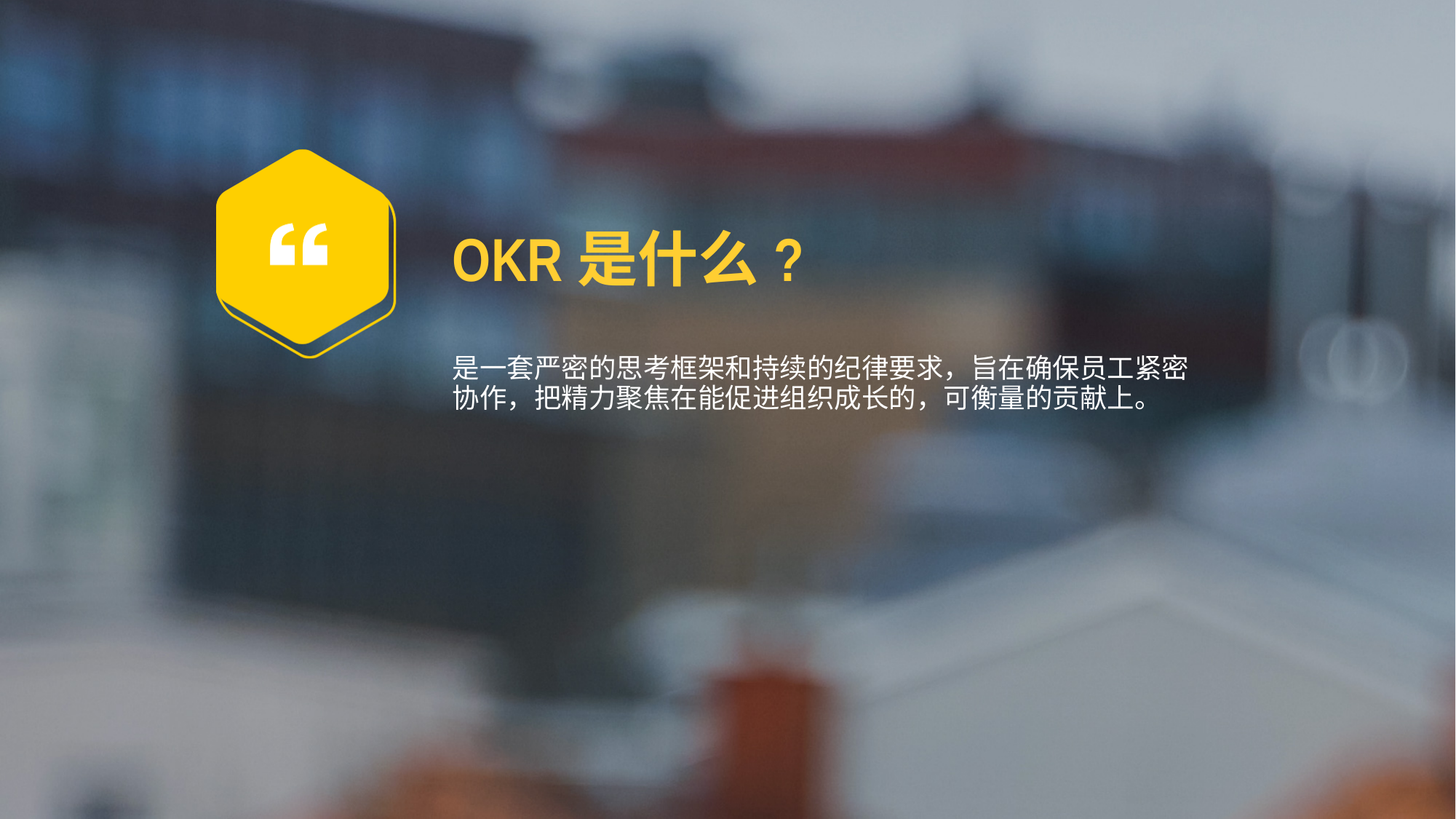

# OKR是什么?
是一套严密的思考框架和持续的纪律要求，旨在确保员工紧密协作，把精力聚焦在能促进组织成长的，可衡量的贡献上。